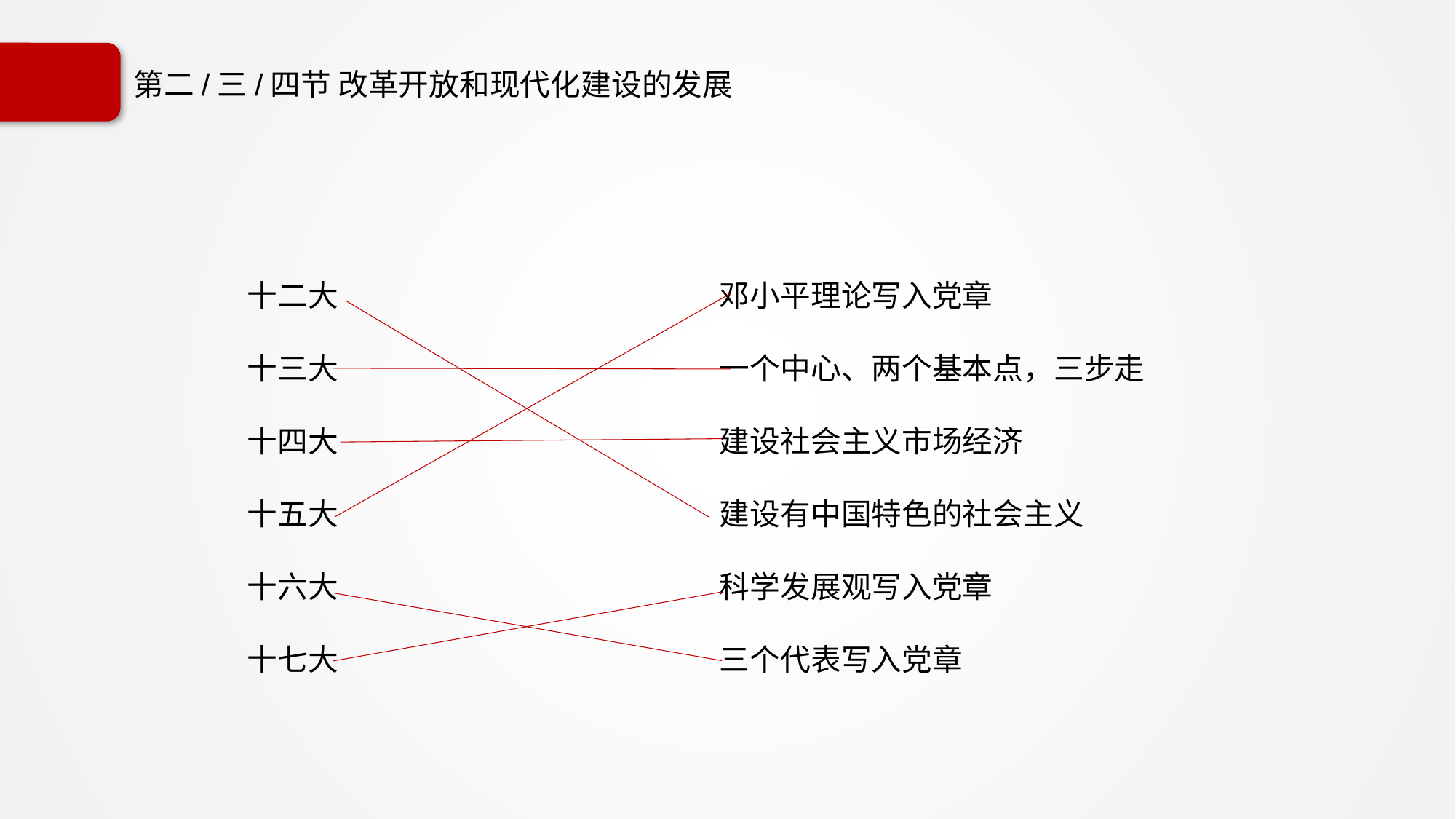

# 第二/三/四节 改革开放和现代化建设的发展
十二大

十三大

十四大

十五大

十六大

十七大
邓小平理论写入党章

一个中心、两个基本点，三步走

建设社会主义市场经济

建设有中国特色的社会主义

科学发展观写入党章

三个代表写入党章